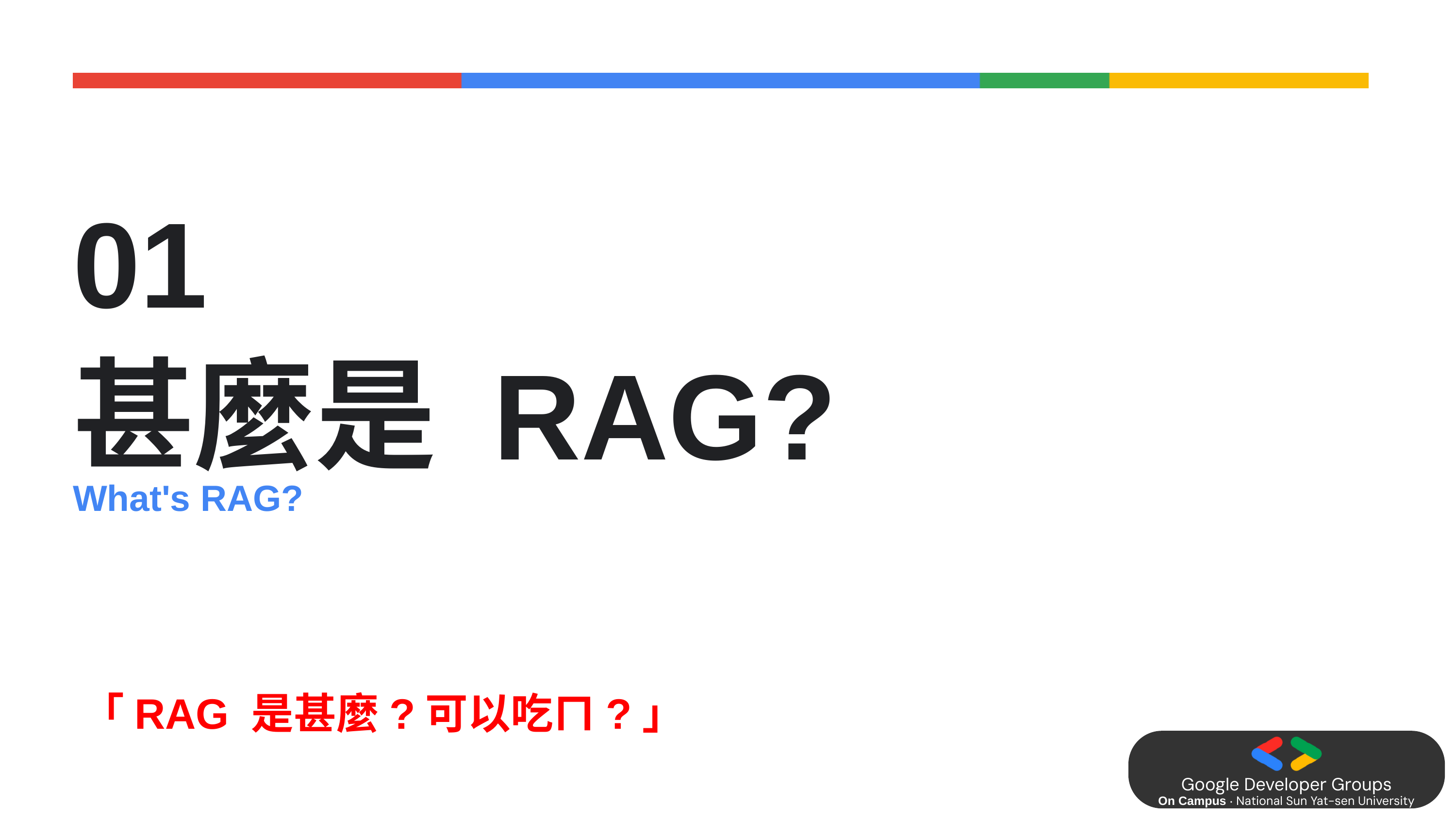

01
甚麼是 RAG?
What's RAG?
「RAG 是甚麼?可以吃ㄇ?」

Google Developer Groups
On Campus ‧ National Sun Yat-sen University